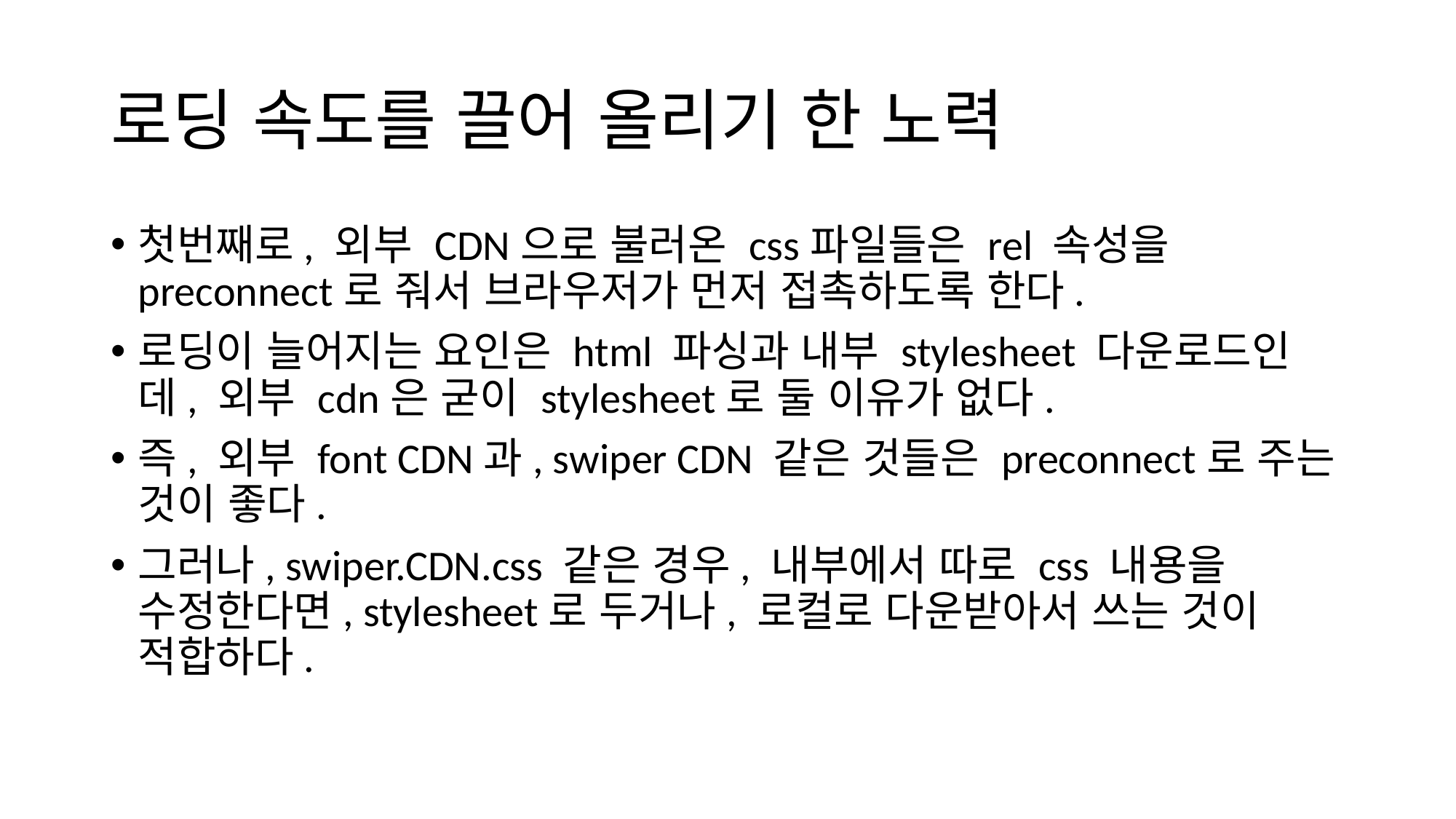

# 로딩 속도를 끌어 올리기 한 노력
첫번째로, 외부 CDN으로 불러온 css파일들은 rel 속성을 preconnect로 줘서 브라우저가 먼저 접촉하도록 한다.
로딩이 늘어지는 요인은 html 파싱과 내부 stylesheet 다운로드인데, 외부 cdn은 굳이 stylesheet로 둘 이유가 없다.
즉, 외부 font CDN과, swiper CDN 같은 것들은 preconnect로 주는 것이 좋다.
그러나, swiper.CDN.css 같은 경우, 내부에서 따로 css 내용을 수정한다면, stylesheet로 두거나, 로컬로 다운받아서 쓰는 것이 적합하다.